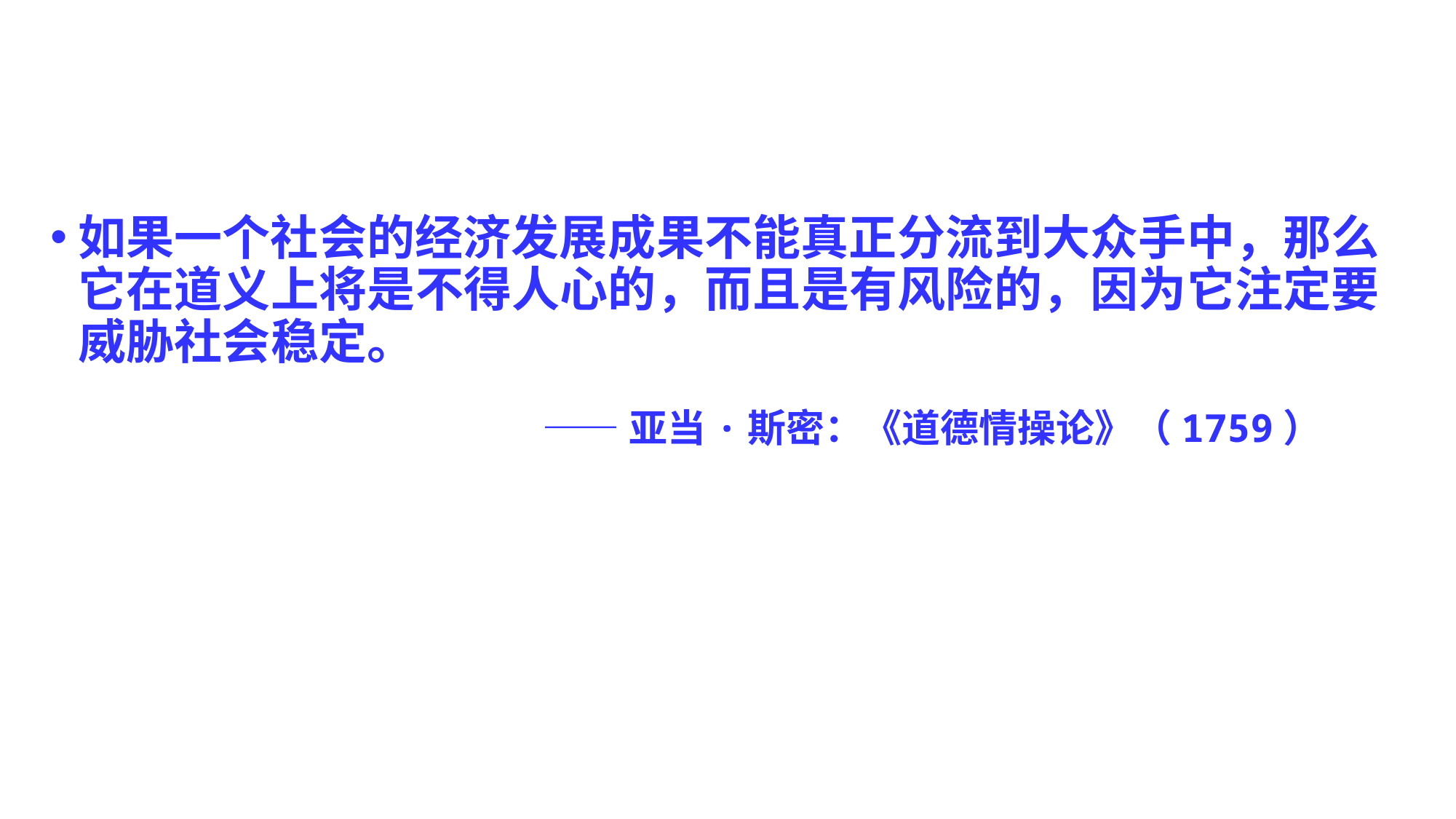

如果一个社会的经济发展成果不能真正分流到大众手中，那么它在道义上将是不得人心的，而且是有风险的，因为它注定要威胁社会稳定。
                                                    ——亚当·斯密：《道德情操论》（1759）